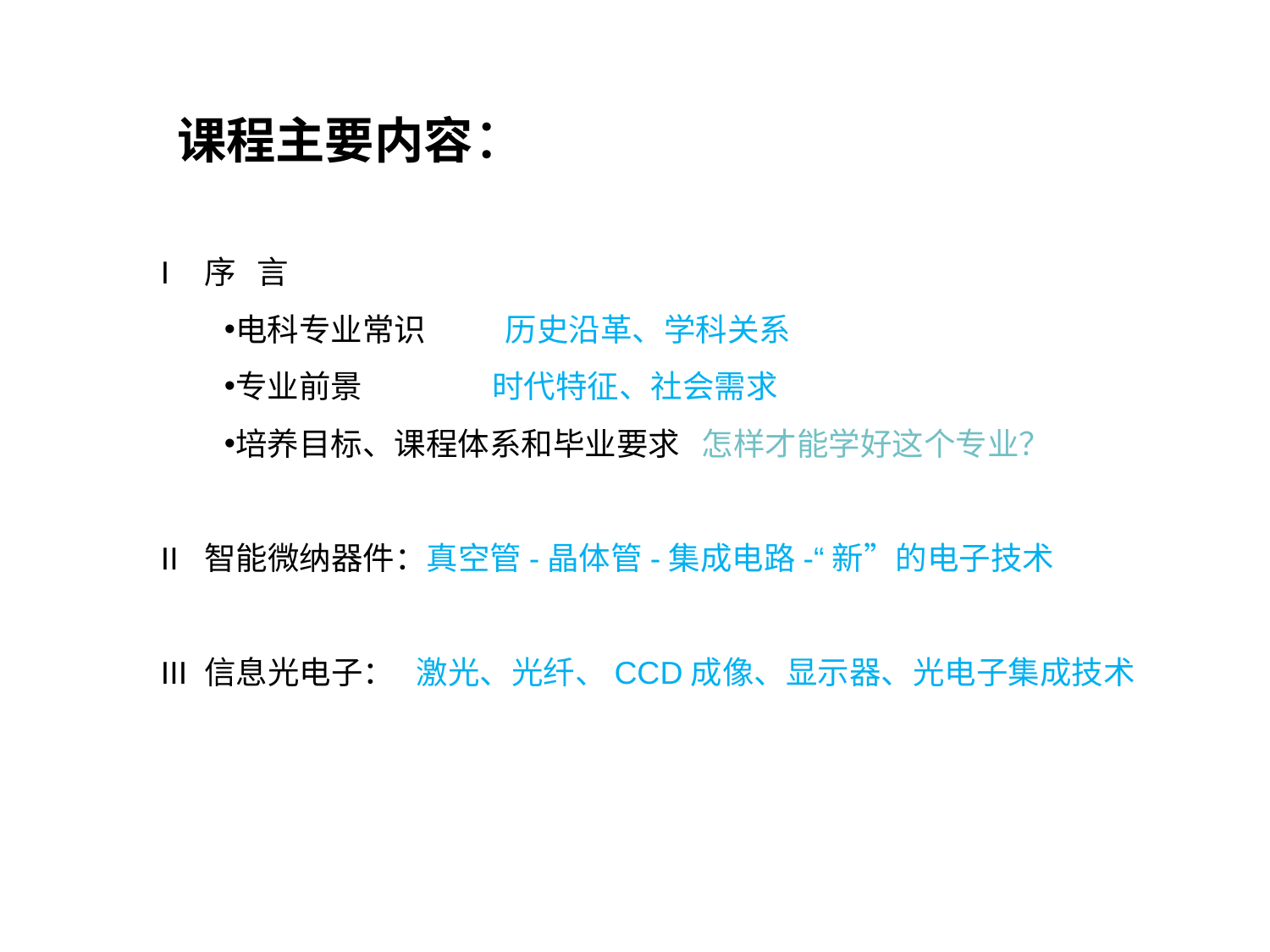

课程主要内容：
I   序   言
电科专业常识           历史沿革、学科关系
专业前景                  时代特征、社会需求
培养目标、课程体系和毕业要求   怎样才能学好这个专业？

II  智能微纳器件：真空管-晶体管-集成电路-“新”的电子技术

III 信息光电子：   激光、光纤、CCD成像、显示器、光电子集成技术